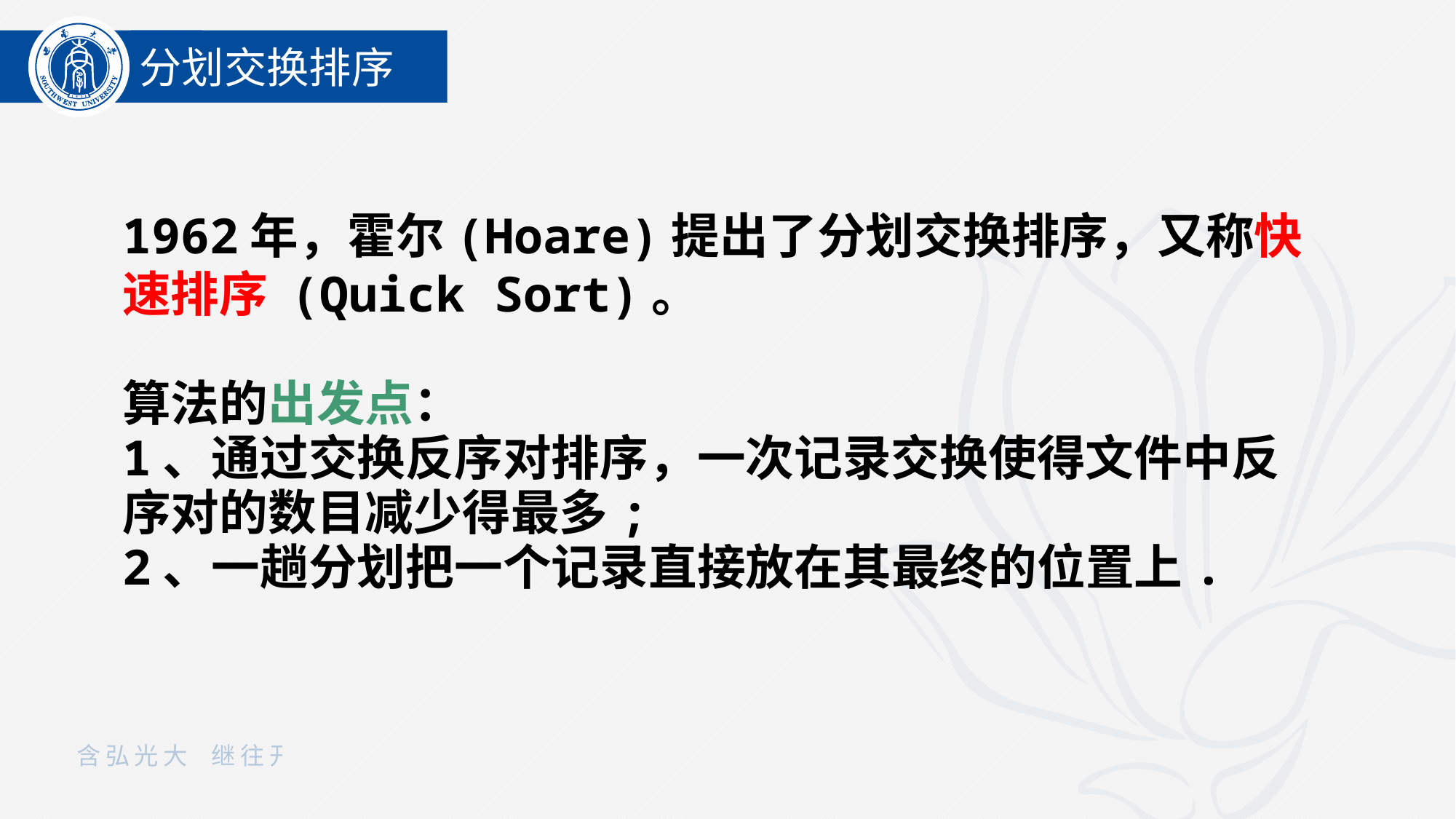

分划交换排序
1962年，霍尔(Hoare)提出了分划交换排序，又称快速排序 (Quick Sort)。

算法的出发点：
1、通过交换反序对排序，一次记录交换使得文件中反序对的数目减少得最多;
2、一趟分划把一个记录直接放在其最终的位置上.